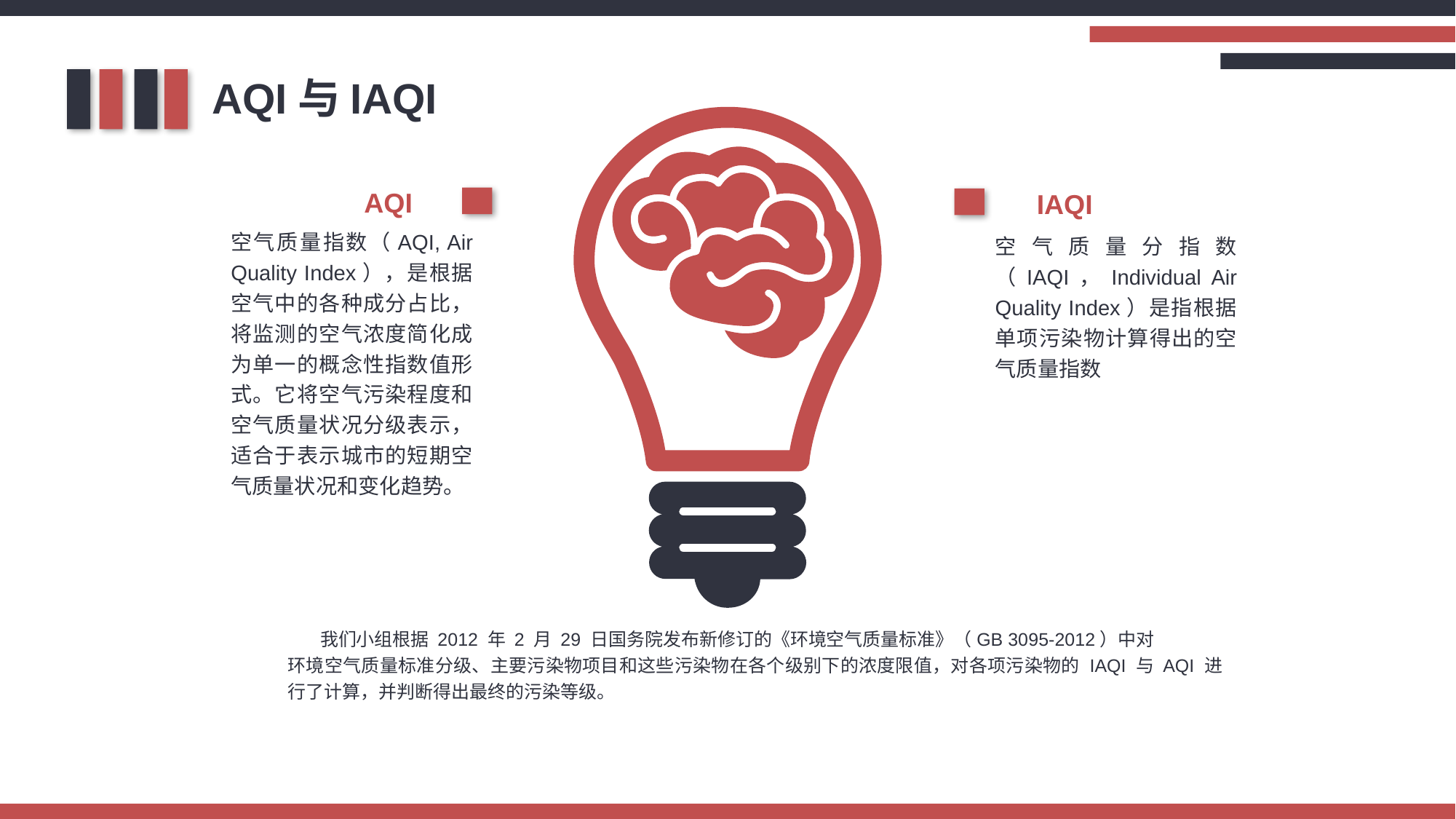

AQI与IAQI

AQI
空气质量指数（AQI, Air Quality Index），是根据空气中的各种成分占比，将监测的空气浓度简化成为单一的概念性指数值形式。它将空气污染程度和空气质量状况分级表示，适合于表示城市的短期空气质量状况和变化趋势。

IAQI
空气质量分指数（IAQI，Individual Air Quality Index）是指根据单项污染物计算得出的空气质量指数

       我们小组根据 2012 年 2 月 29 日国务院发布新修订的《环境空气质量标准》（GB 3095-2012）中对
环境空气质量标准分级、主要污染物项目和这些污染物在各个级别下的浓度限值，对各项污染物的 IAQI 与 AQI 进行了计算，并判断得出最终的污染等级。